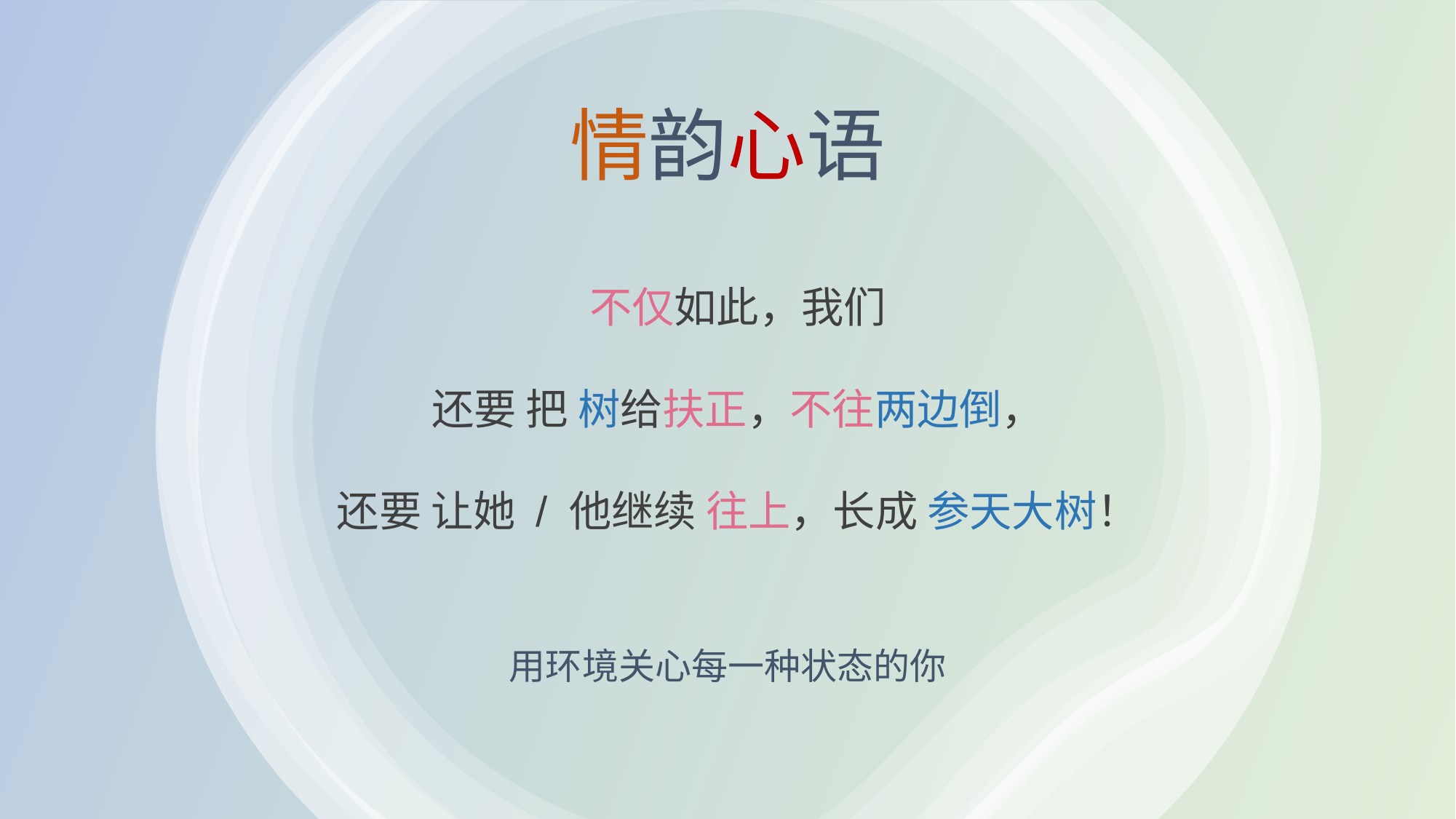

# 情韵心语
不仅如此，我们

还要 把 树给扶正，不往两边倒，

还要 让她 / 他继续 往上，长成 参天大树！
用环境关心每一种状态的你